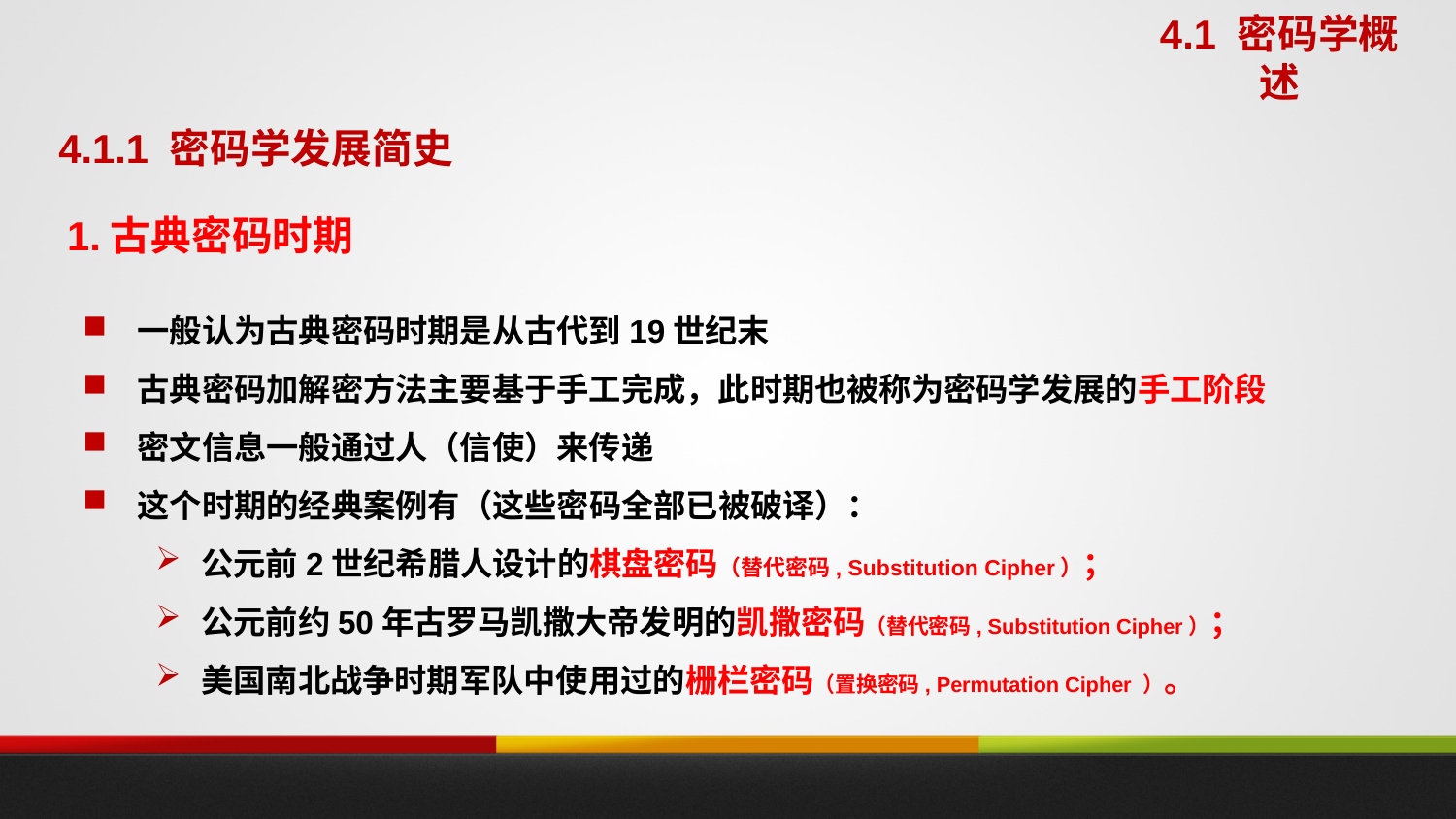

4.1 密码学概述
4.1.1 密码学发展简史
# 1.古典密码时期
一般认为古典密码时期是从古代到19世纪末
古典密码加解密方法主要基于手工完成，此时期也被称为密码学发展的手工阶段
密文信息一般通过人（信使）来传递
这个时期的经典案例有（这些密码全部已被破译）：
公元前2世纪希腊人设计的棋盘密码（替代密码, Substitution Cipher）；
公元前约50年古罗马凯撒大帝发明的凯撒密码（替代密码, Substitution Cipher）；
美国南北战争时期军队中使用过的栅栏密码（置换密码, Permutation Cipher ）。